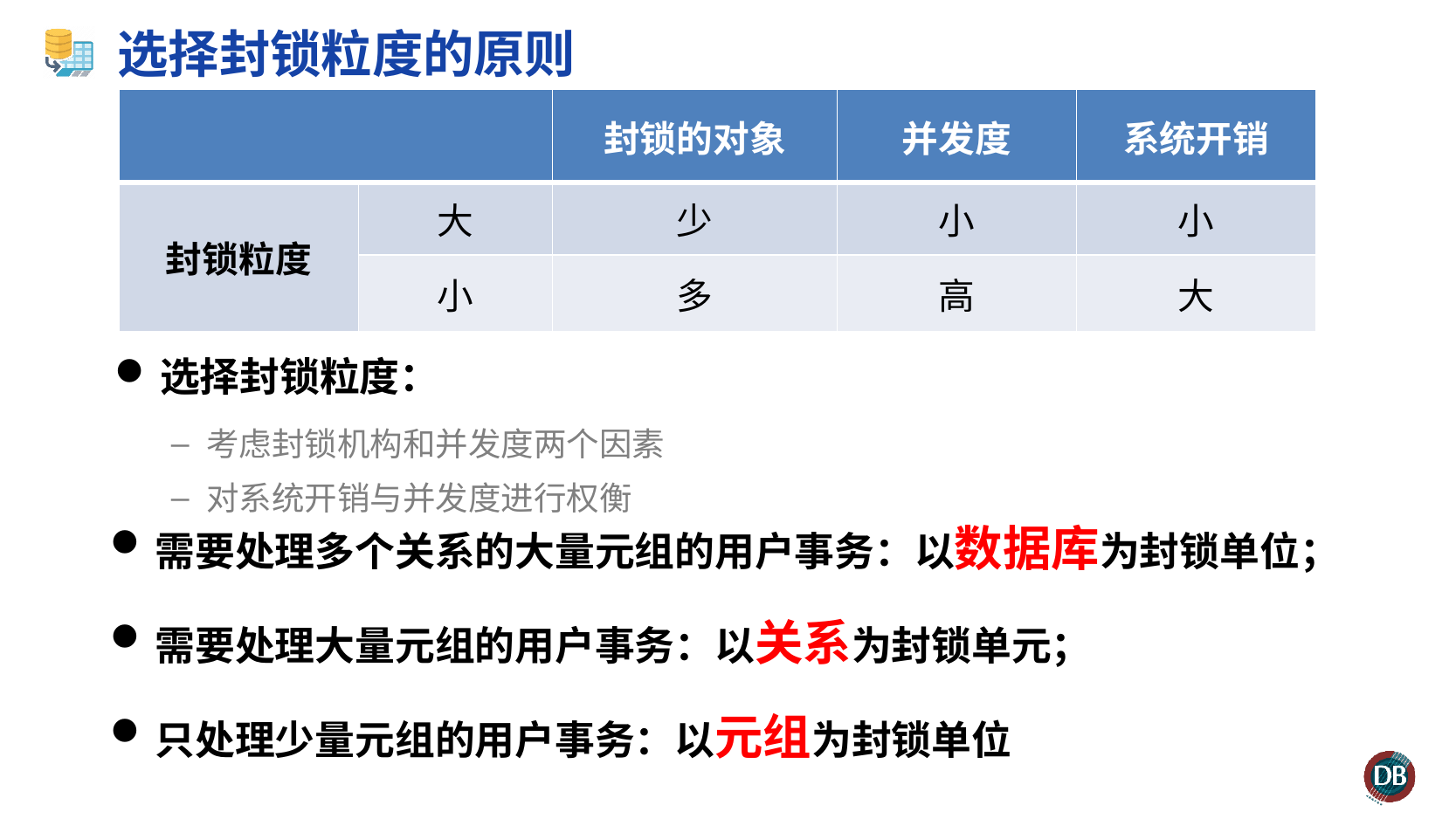

# 选择封锁粒度的原则
|  |  | 封锁的对象 | 并发度 | 系统开销 |
| --- | --- | --- | --- | --- |
| 封锁粒度 | 大 | 少 | 小 | 小 |
|  | 小 | 多 | 高 | 大 |
选择封锁粒度：
考虑封锁机构和并发度两个因素
对系统开销与并发度进行权衡
需要处理多个关系的大量元组的用户事务：以数据库为封锁单位；
需要处理大量元组的用户事务：以关系为封锁单元；
只处理少量元组的用户事务：以元组为封锁单位